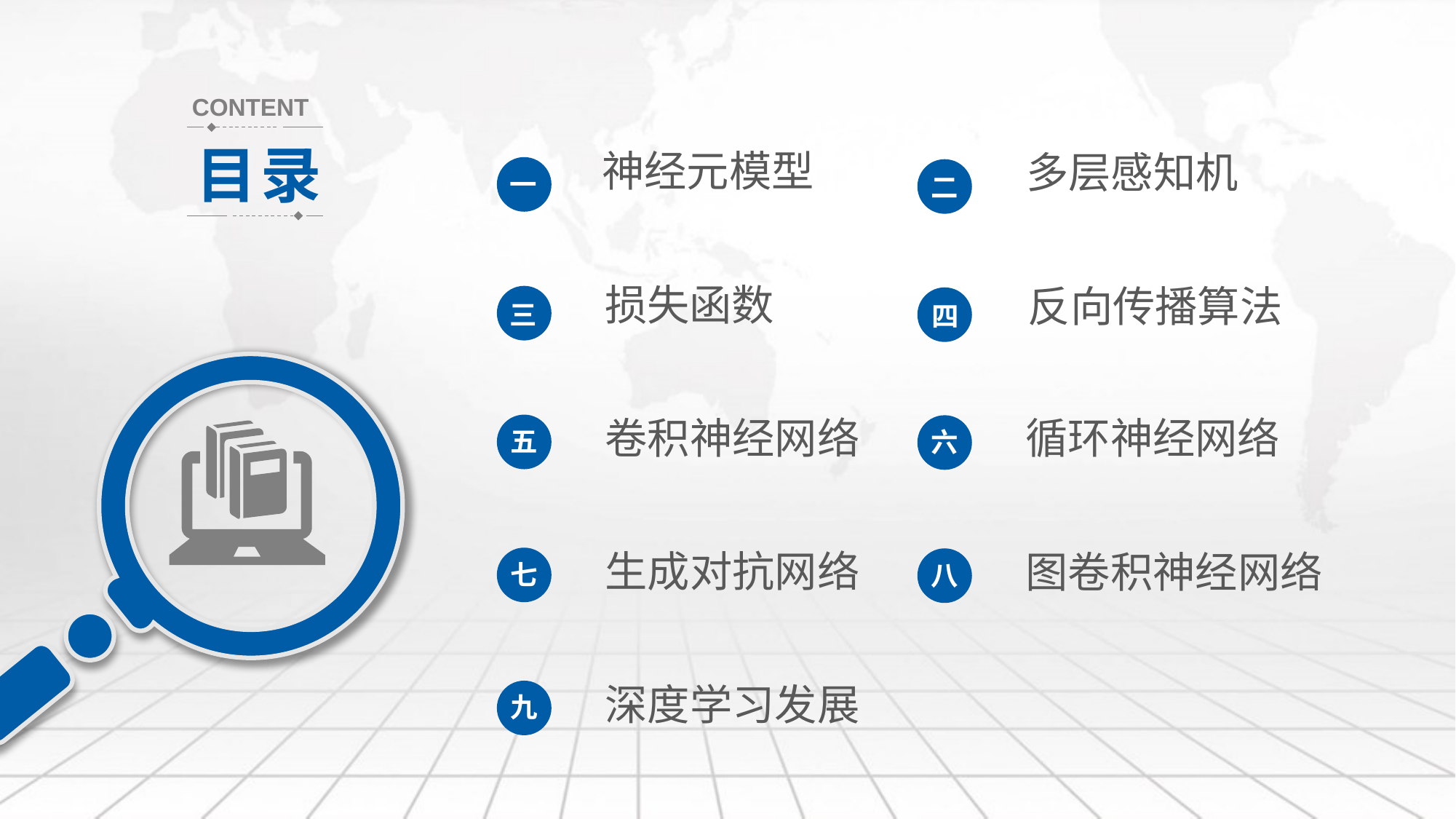

CONTENT
目录
神经元模型

一
损失函数

三
卷积神经网络

五
生成对抗网络

七
深度学习发展

九
多层感知机

二
反向传播算法

四
循环神经网络

六
图卷积神经网络

八